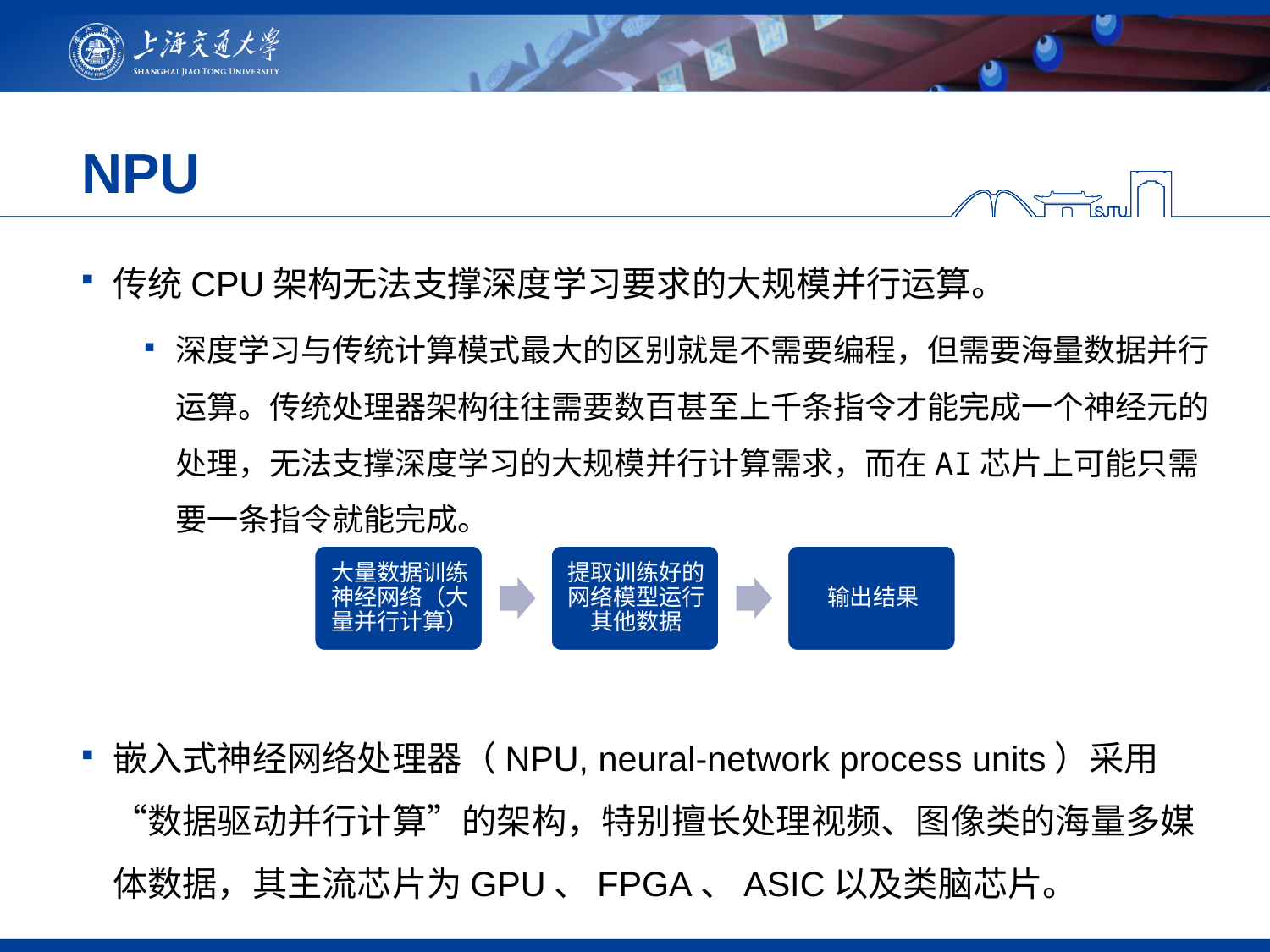

# NPU
传统CPU架构无法支撑深度学习要求的大规模并行运算。
深度学习与传统计算模式最大的区别就是不需要编程，但需要海量数据并行运算。传统处理器架构往往需要数百甚至上千条指令才能完成一个神经元的处理，无法支撑深度学习的大规模并行计算需求，而在AI芯片上可能只需要一条指令就能完成。

嵌入式神经网络处理器（NPU, neural-network process units）采用“数据驱动并行计算”的架构，特别擅长处理视频、图像类的海量多媒体数据，其主流芯片为GPU、FPGA、ASIC以及类脑芯片。

大量数据训练神经网络（大量并行计算）

提取训练好的网络模型运行其他数据

输出结果